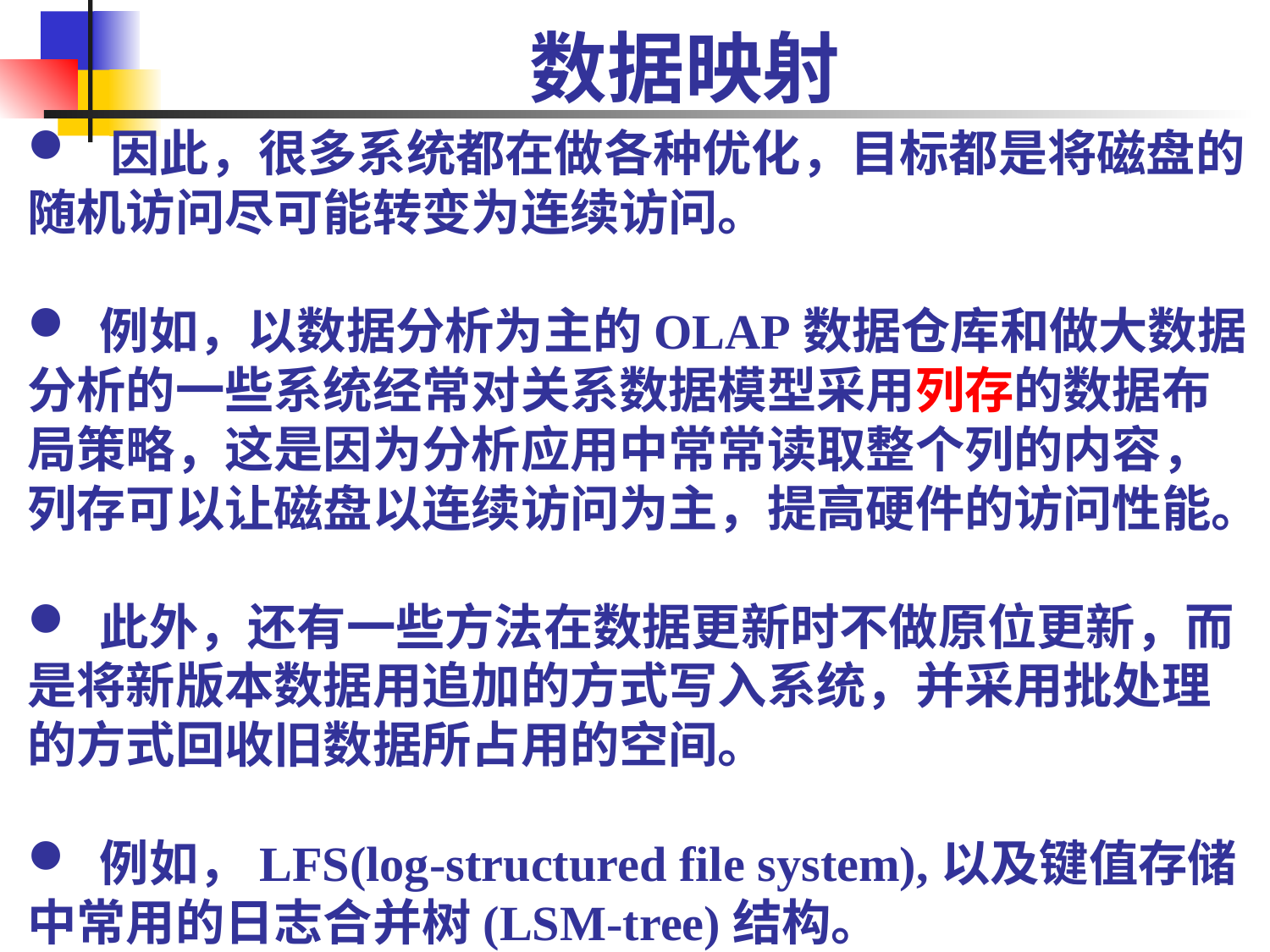

# 数据映射
  因此，很多系统都在做各种优化，目标都是将磁盘的随机访问尽可能转变为连续访问。

 例如，以数据分析为主的OLAP数据仓库和做大数据分析的一些系统经常对关系数据模型采用列存的数据布局策略，这是因为分析应用中常常读取整个列的内容，列存可以让磁盘以连续访问为主，提高硬件的访问性能。

 此外，还有一些方法在数据更新时不做原位更新，而是将新版本数据用追加的方式写入系统，并采用批处理的方式回收旧数据所占用的空间。

 例如，LFS(log-structured file system),以及键值存储中常用的日志合并树(LSM-tree)结构。